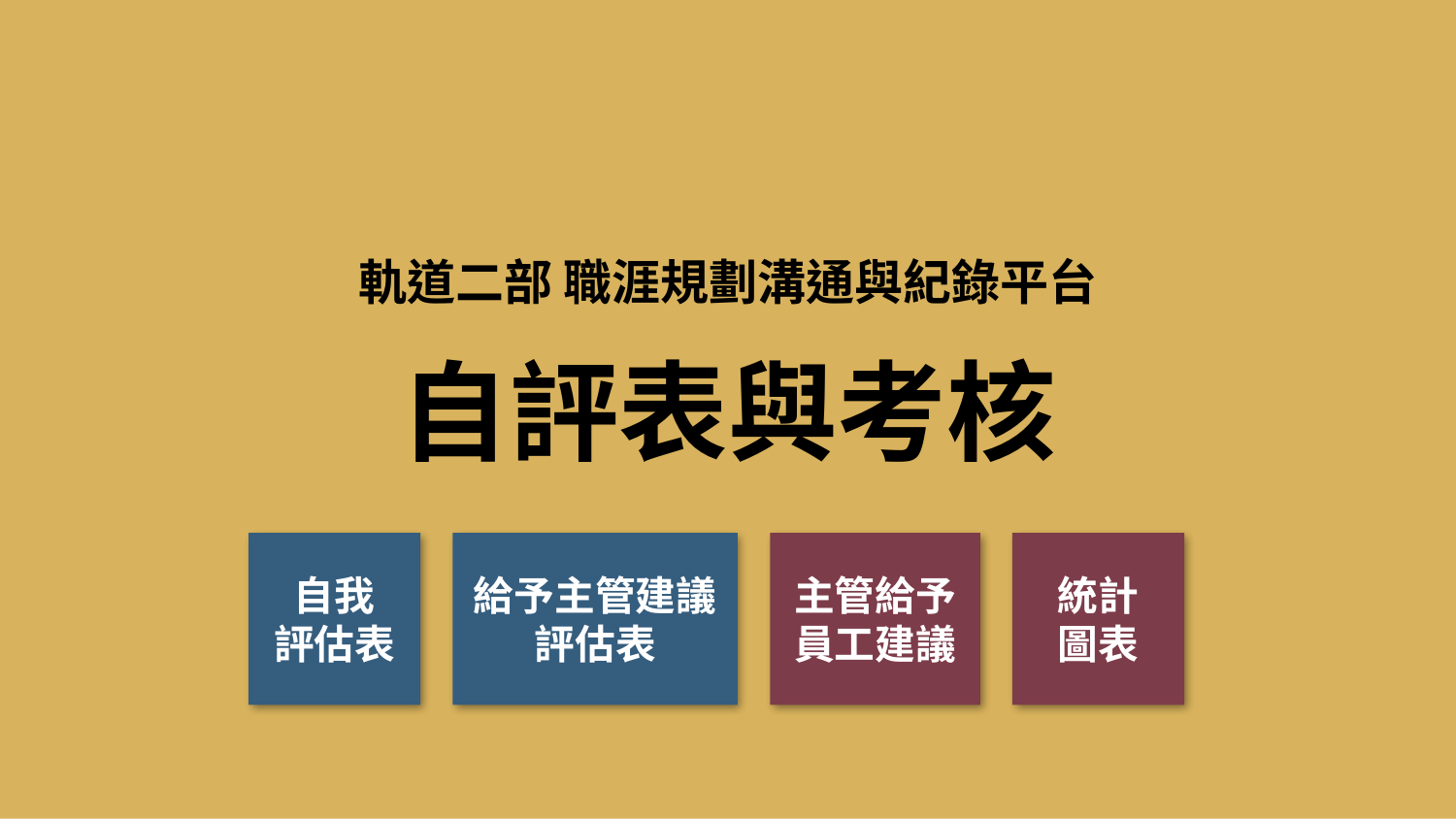

#

軌道二部 職涯規劃溝通與紀錄平台
自評表與考核
統計
圖表
自我
評估表
給予主管建議評估表
主管給予員工建議